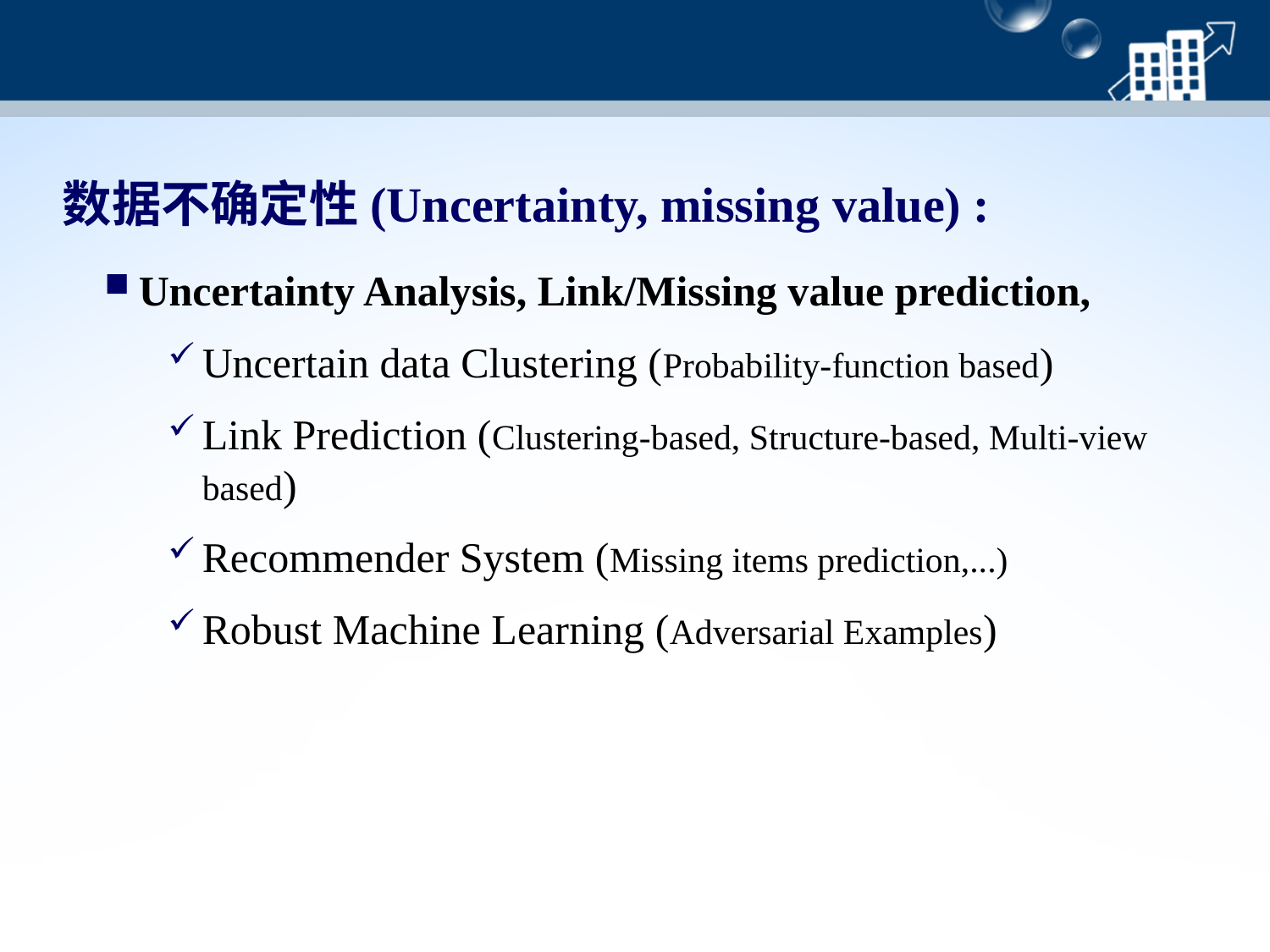

数据不确定性(Uncertainty, missing value) :
Uncertainty Analysis, Link/Missing value prediction,
Uncertain data Clustering (Probability-function based)
Link Prediction (Clustering-based, Structure-based, Multi-view based)
Recommender System (Missing items prediction,...)
Robust Machine Learning (Adversarial Examples)